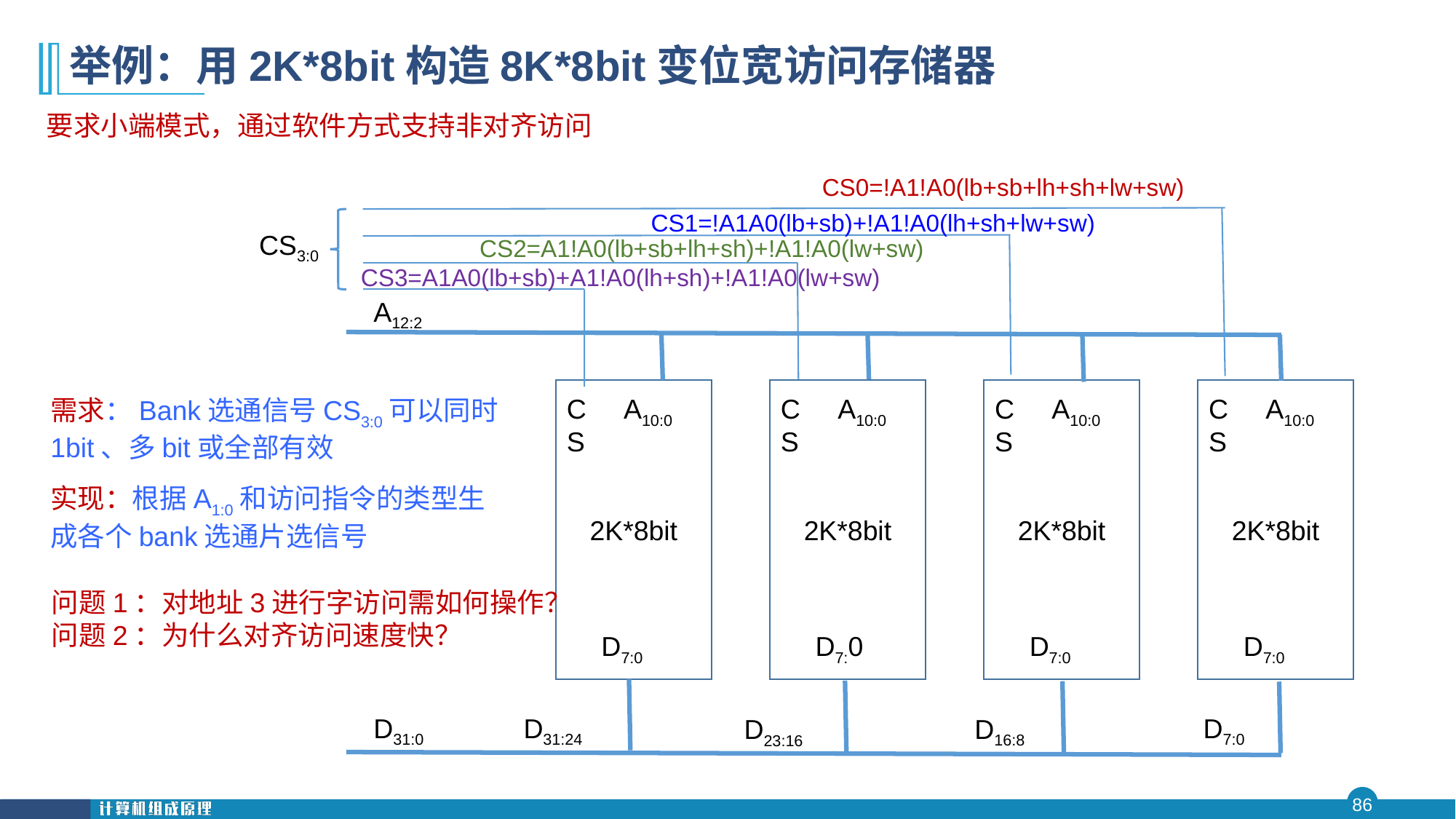

# 举例：用2K*8bit构造8K*8bit变位宽访问存储器
要求小端模式，通过软件方式支持非对齐访问
CS0=!A1!A0(lb+sb+lh+sh+lw+sw)
CS1=!A1A0(lb+sb)+!A1!A0(lh+sh+lw+sw)

CS3:0
CS2=A1!A0(lb+sb+lh+sh)+!A1!A0(lw+sw)
CS3=A1A0(lb+sb)+A1!A0(lh+sh)+!A1!A0(lw+sw)
A12:2
2K*8bit
CS
A10:0
D7:0
2K*8bit
CS
A10:0
D7:0
2K*8bit
CS
A10:0
D7:0
2K*8bit
CS
A10:0
D7:0
需求：Bank选通信号CS3:0可以同时1bit、多bit或全部有效
实现：根据A1:0和访问指令的类型生成各个bank选通片选信号
问题1：对地址3进行字访问需如何操作？
问题2：为什么对齐访问速度快？
D31:24
D7:0
D31:0
D16:8
D23:16